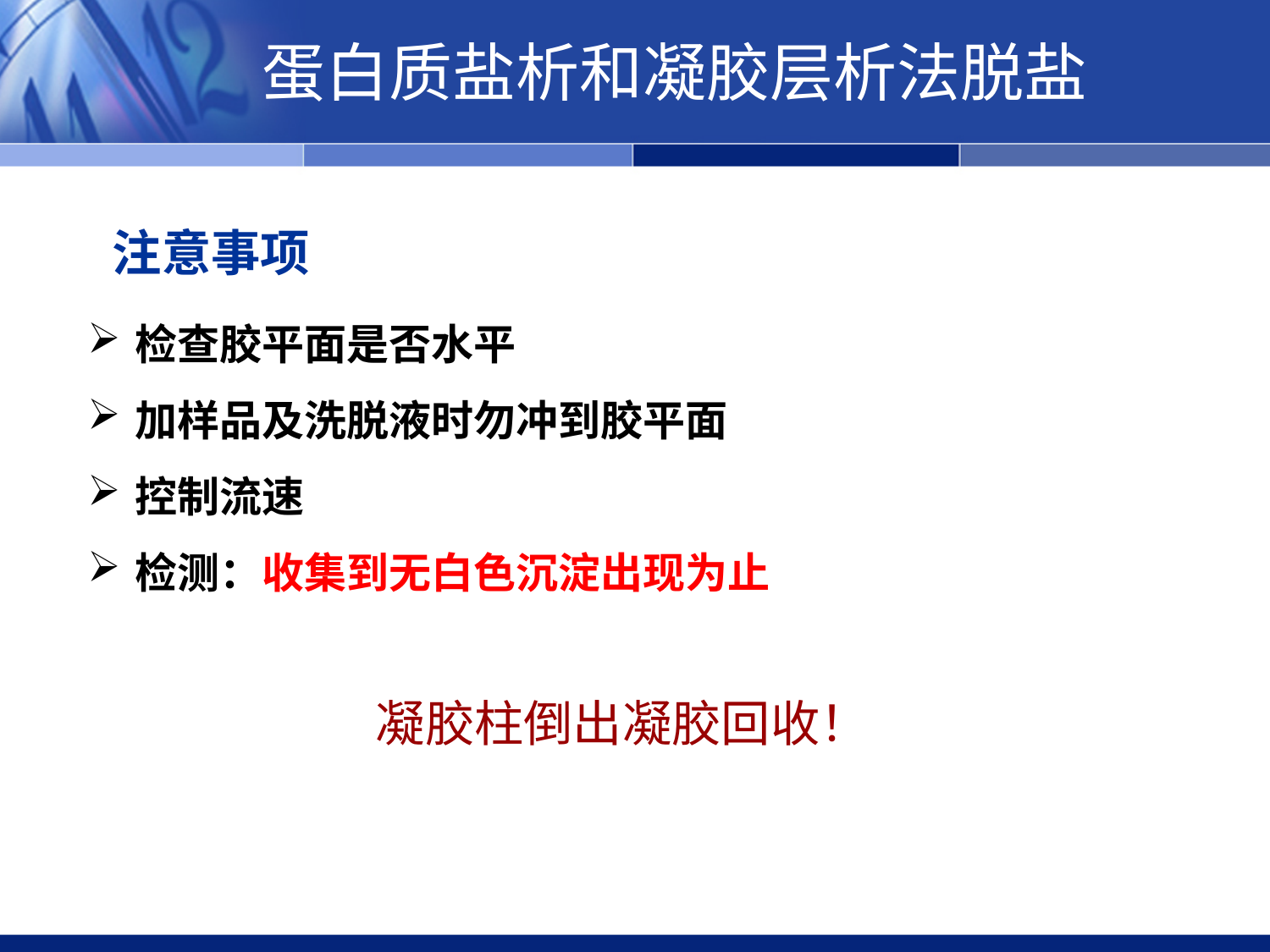

蛋白质盐析和凝胶层析法脱盐
注意事项
检查胶平面是否水平
加样品及洗脱液时勿冲到胶平面
控制流速
检测：收集到无白色沉淀出现为止
凝胶柱倒出凝胶回收！